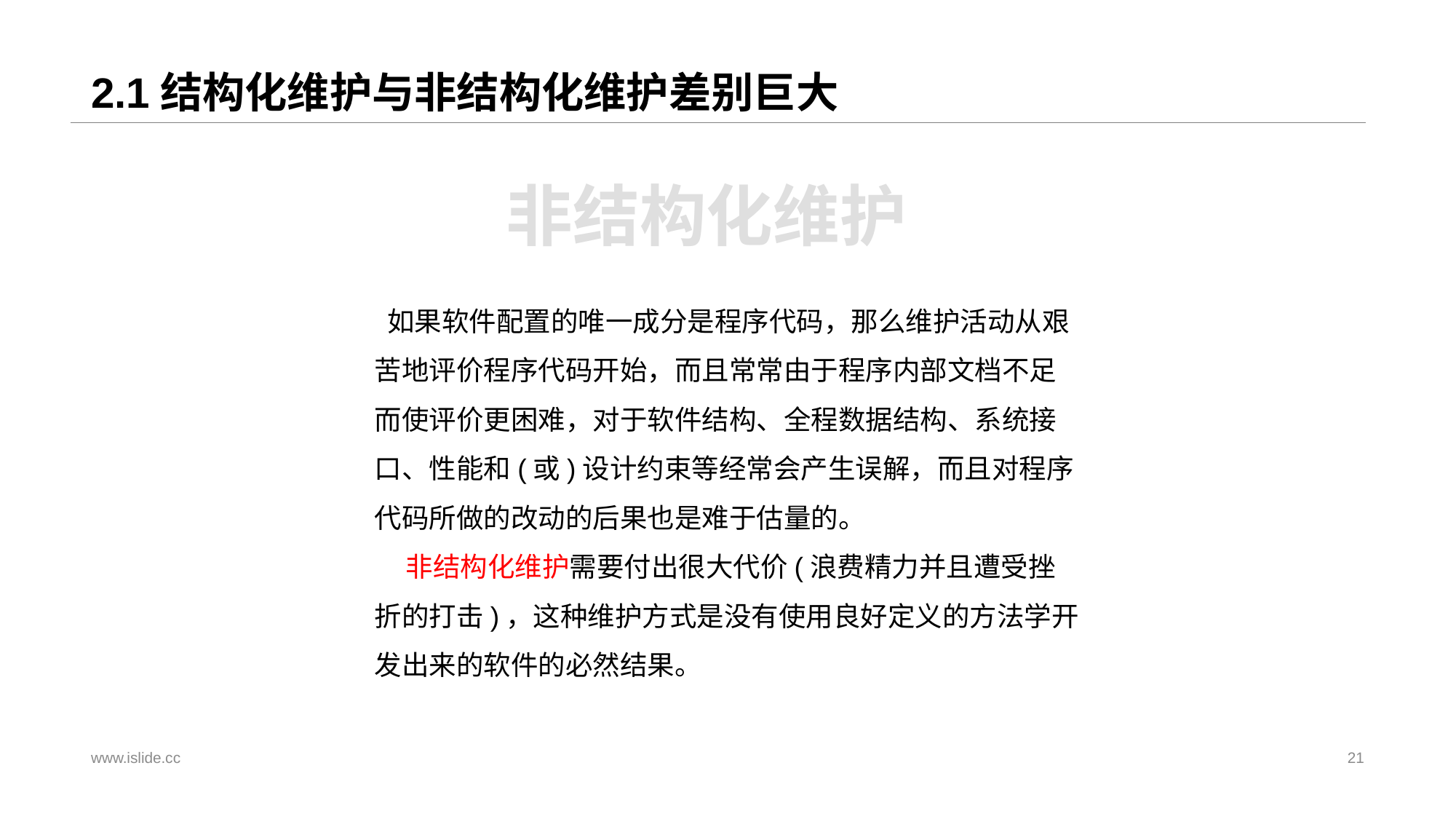

# 2.1结构化维护与非结构化维护差别巨大
非结构化维护
 如果软件配置的唯一成分是程序代码，那么维护活动从艰苦地评价程序代码开始，而且常常由于程序内部文档不足而使评价更困难，对于软件结构、全程数据结构、系统接口、性能和(或)设计约束等经常会产生误解，而且对程序代码所做的改动的后果也是难于估量的。
    非结构化维护需要付出很大代价(浪费精力并且遭受挫折的打击)，这种维护方式是没有使用良好定义的方法学开发出来的软件的必然结果。
www.islide.cc
21